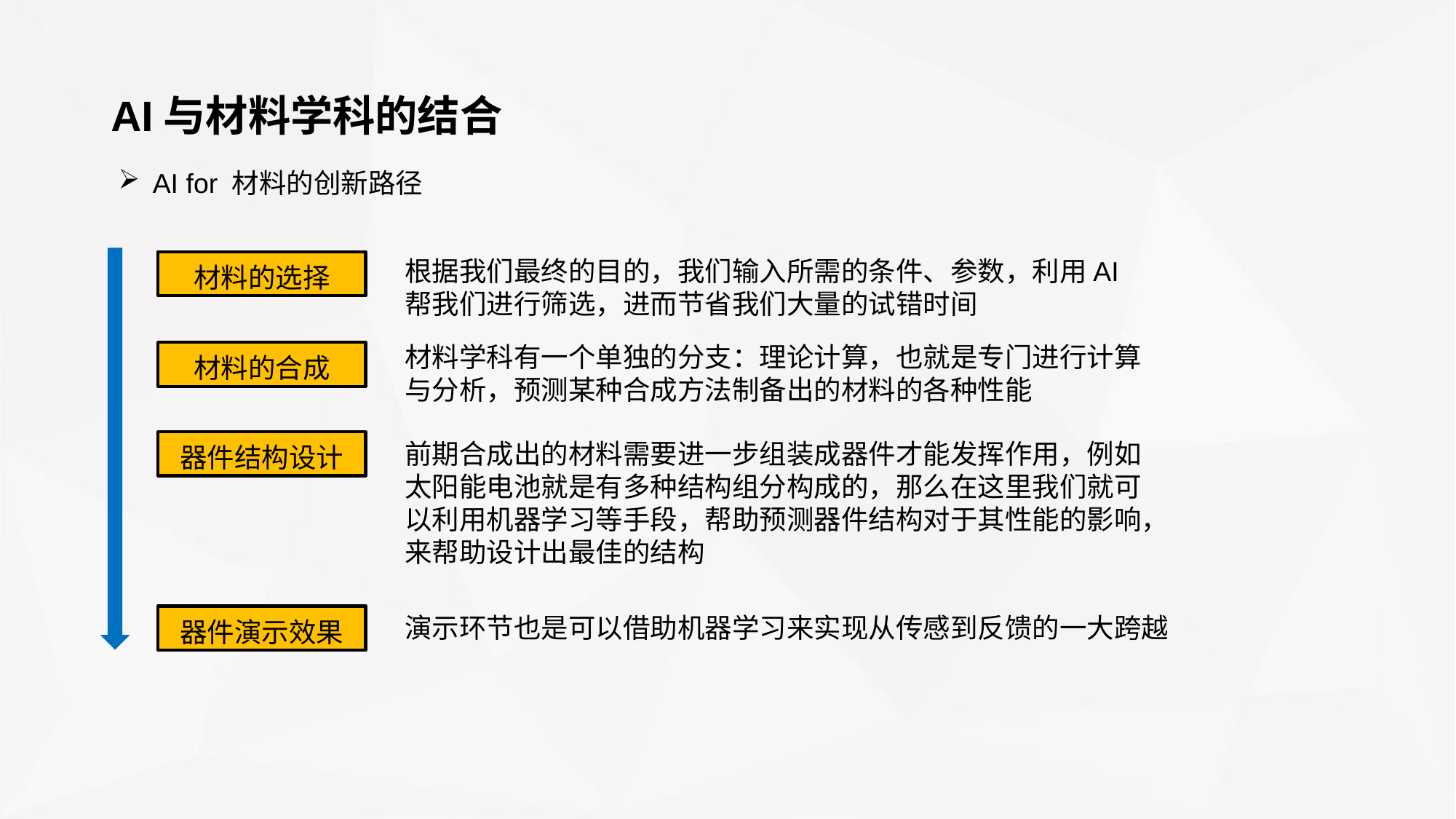

AI与材料学科的结合
AI for 材料的创新路径

根据我们最终的目的，我们输入所需的条件、参数，利用AI帮我们进行筛选，进而节省我们大量的试错时间
材料的选择
材料学科有一个单独的分支：理论计算，也就是专门进行计算与分析，预测某种合成方法制备出的材料的各种性能
材料的合成
器件结构设计
前期合成出的材料需要进一步组装成器件才能发挥作用，例如太阳能电池就是有多种结构组分构成的，那么在这里我们就可以利用机器学习等手段，帮助预测器件结构对于其性能的影响，来帮助设计出最佳的结构
演示环节也是可以借助机器学习来实现从传感到反馈的一大跨越
器件演示效果